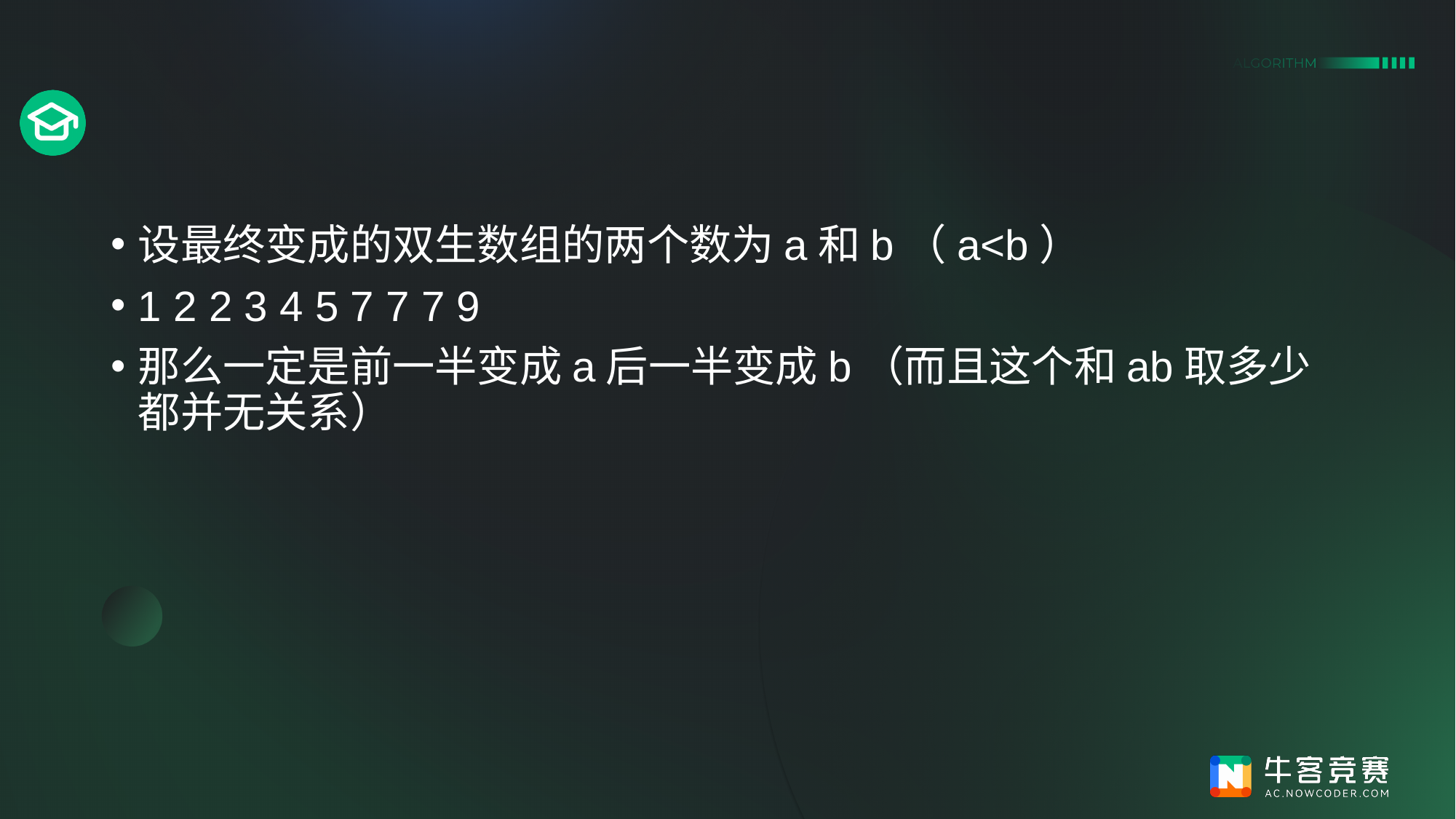

#
设最终变成的双生数组的两个数为a和b（a<b）
1 2 2 3 4 5 7 7 7 9
那么一定是前一半变成a后一半变成b（而且这个和ab取多少都并无关系）